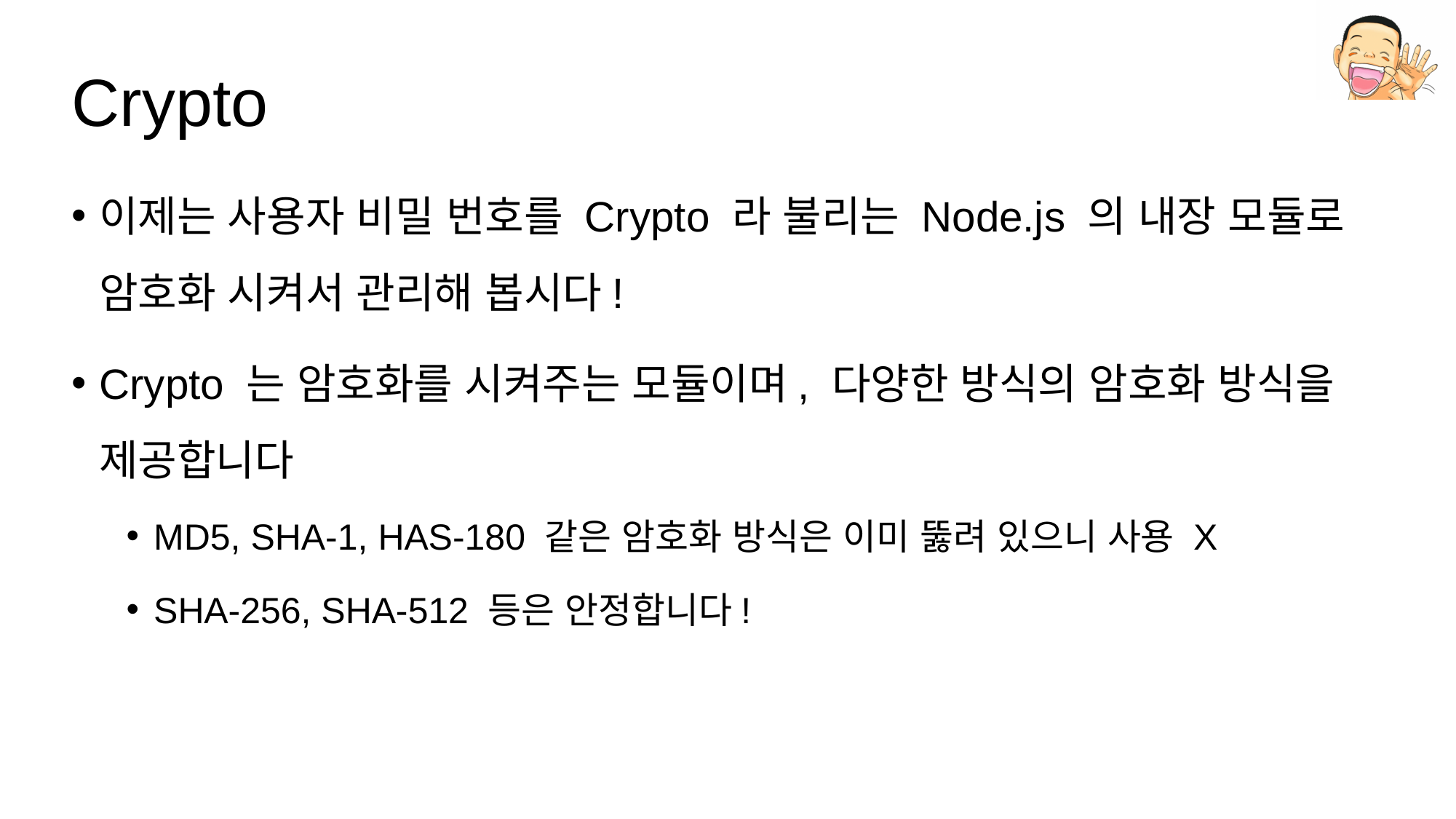

# Crypto
이제는 사용자 비밀 번호를 Crypto 라 불리는 Node.js 의 내장 모듈로 암호화 시켜서 관리해 봅시다!
Crypto 는 암호화를 시켜주는 모듈이며, 다양한 방식의 암호화 방식을 제공합니다
MD5, SHA-1, HAS-180 같은 암호화 방식은 이미 뚫려 있으니 사용 X
SHA-256, SHA-512 등은 안정합니다!